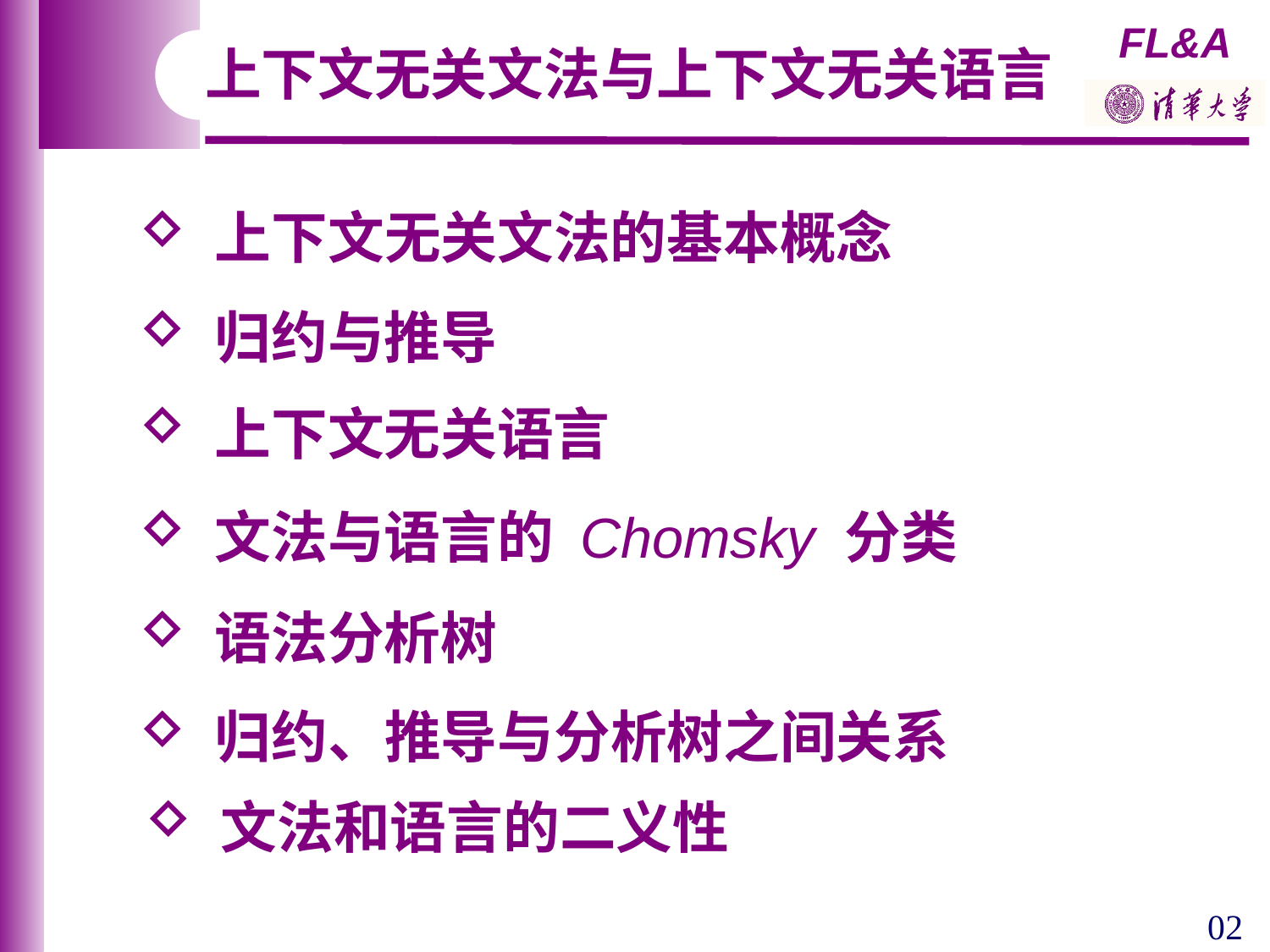

上下文无关文法与上下文无关语言
 上下文无关文法的基本概念
 归约与推导
 上下文无关语言
 文法与语言的 Chomsky 分类
 语法分析树
 归约、推导与分析树之间关系
 文法和语言的二义性
02